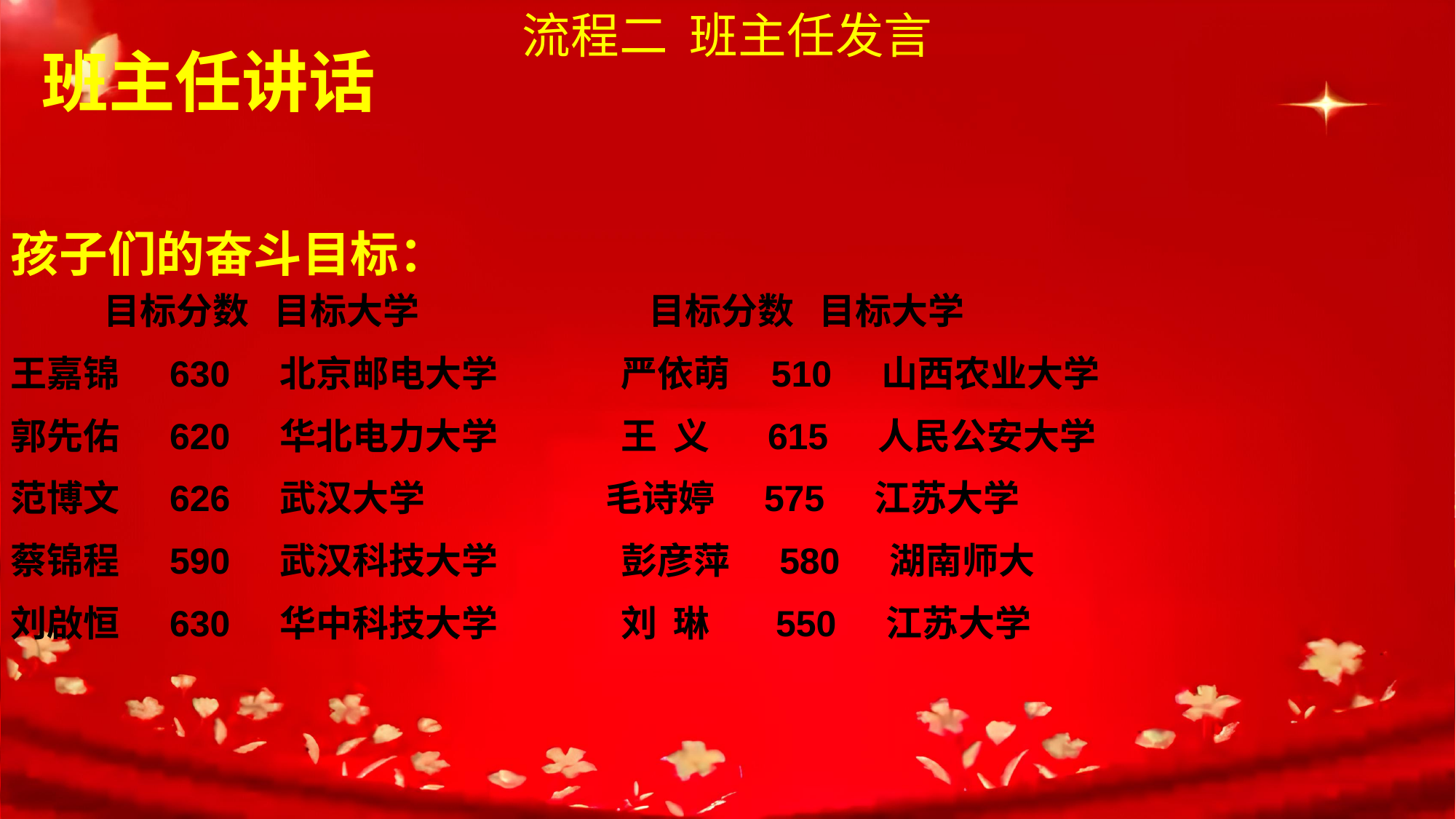

流程二  班主任发言
 班主任讲话
孩子们的奋斗目标：
              目标分数   目标大学                            目标分数   目标大学
王嘉锦     630    北京邮电大学               严依萌    510    山西农业大学
郭先佑     620    华北电力大学               王  义      615    人民公安大学
范博文     626    武汉大学                      毛诗婷     575    江苏大学
蔡锦程     590    武汉科技大学               彭彦萍     580    湖南师大
刘啟恒     630    华中科技大学               刘  琳       550    江苏大学